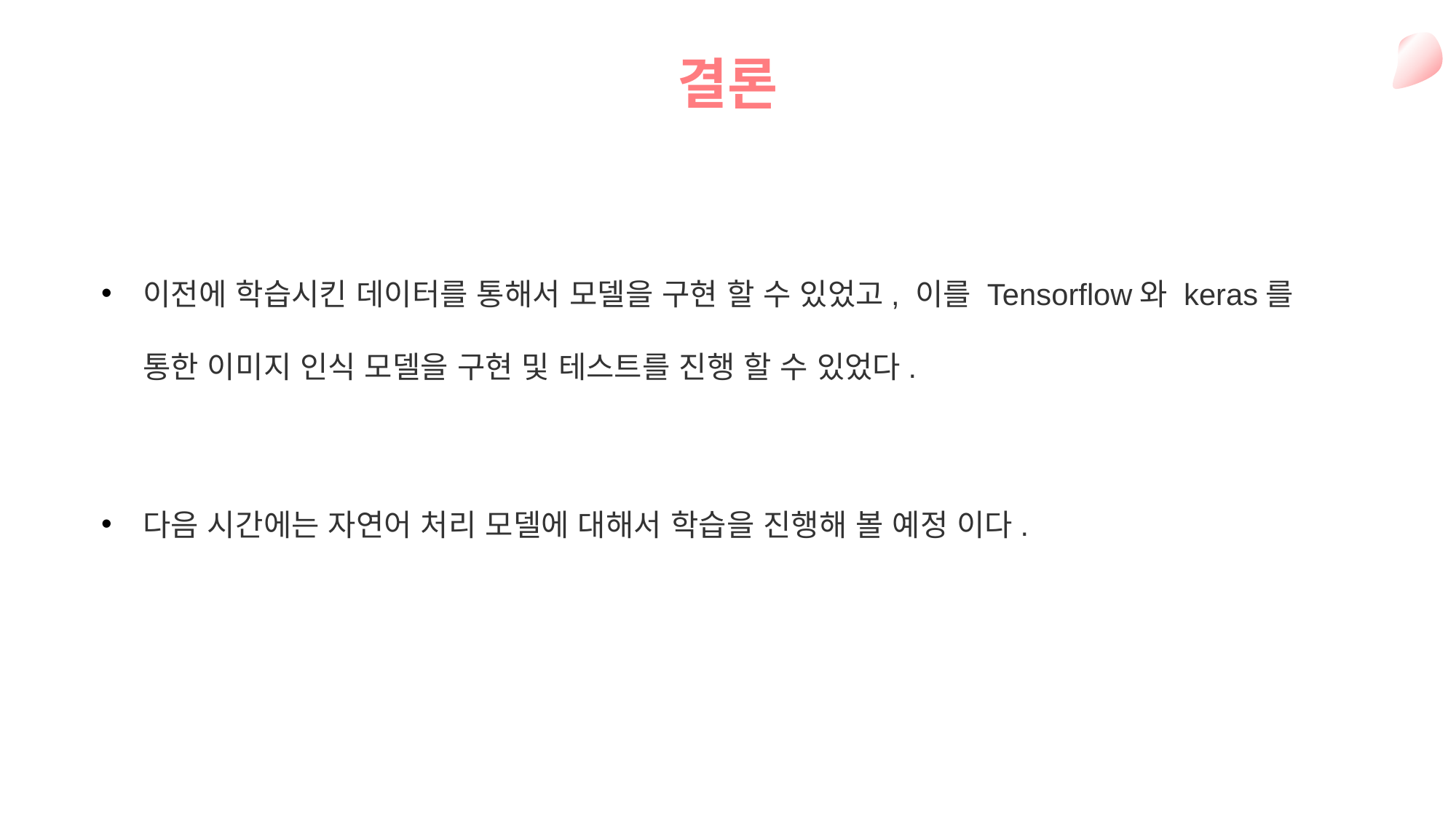

결론
이전에 학습시킨 데이터를 통해서 모델을 구현 할 수 있었고, 이를 Tensorflow와 keras를 통한 이미지 인식 모델을 구현 및 테스트를 진행 할 수 있었다.

다음 시간에는 자연어 처리 모델에 대해서 학습을 진행해 볼 예정 이다.